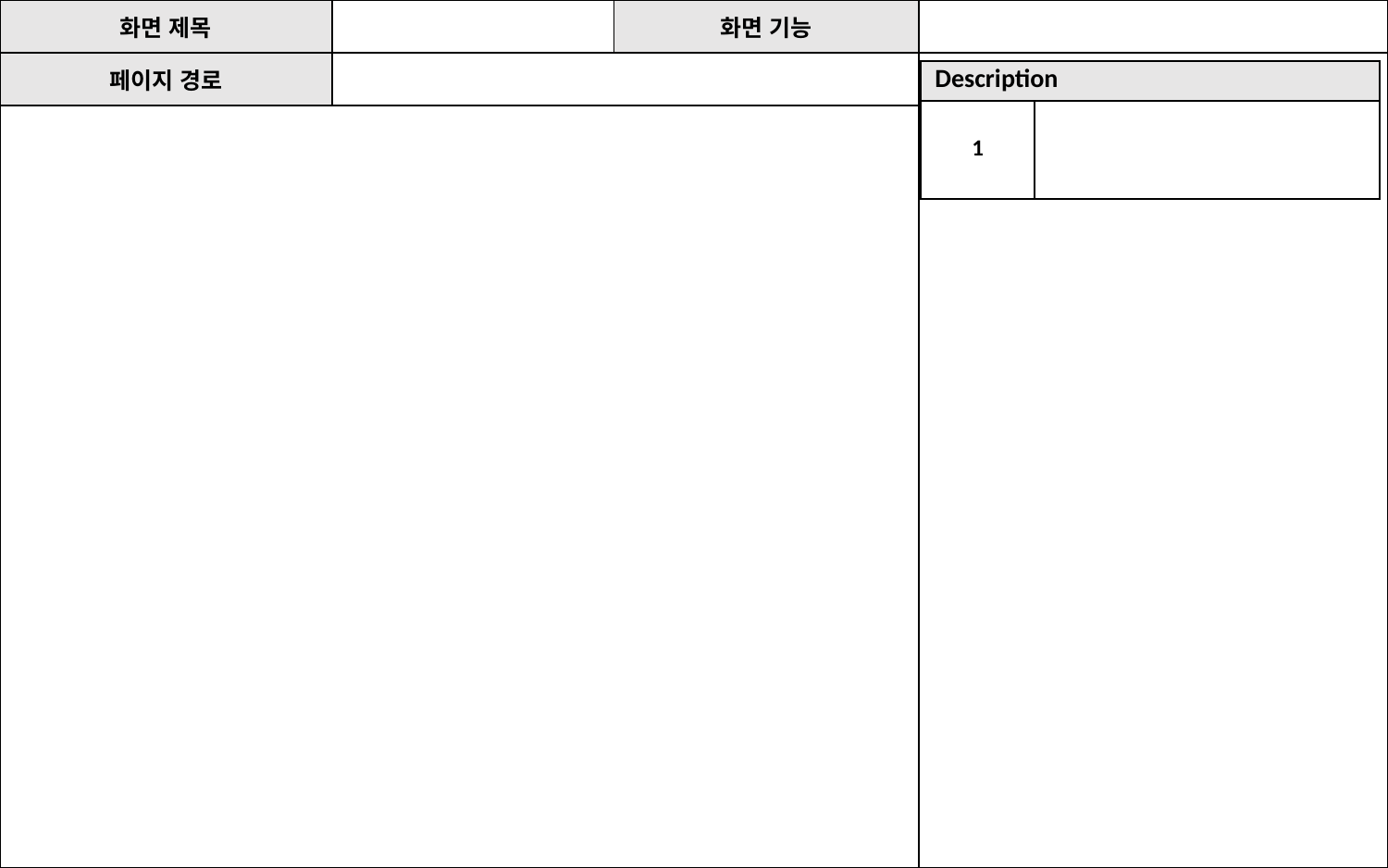

| 화면 제목 |  | 화면 기능 |  |
| --- | --- | --- | --- |
| 페이지 경로 |  |  |  |
|  |  |  |  |
| Description |  |
| --- | --- |
| 1 |  |